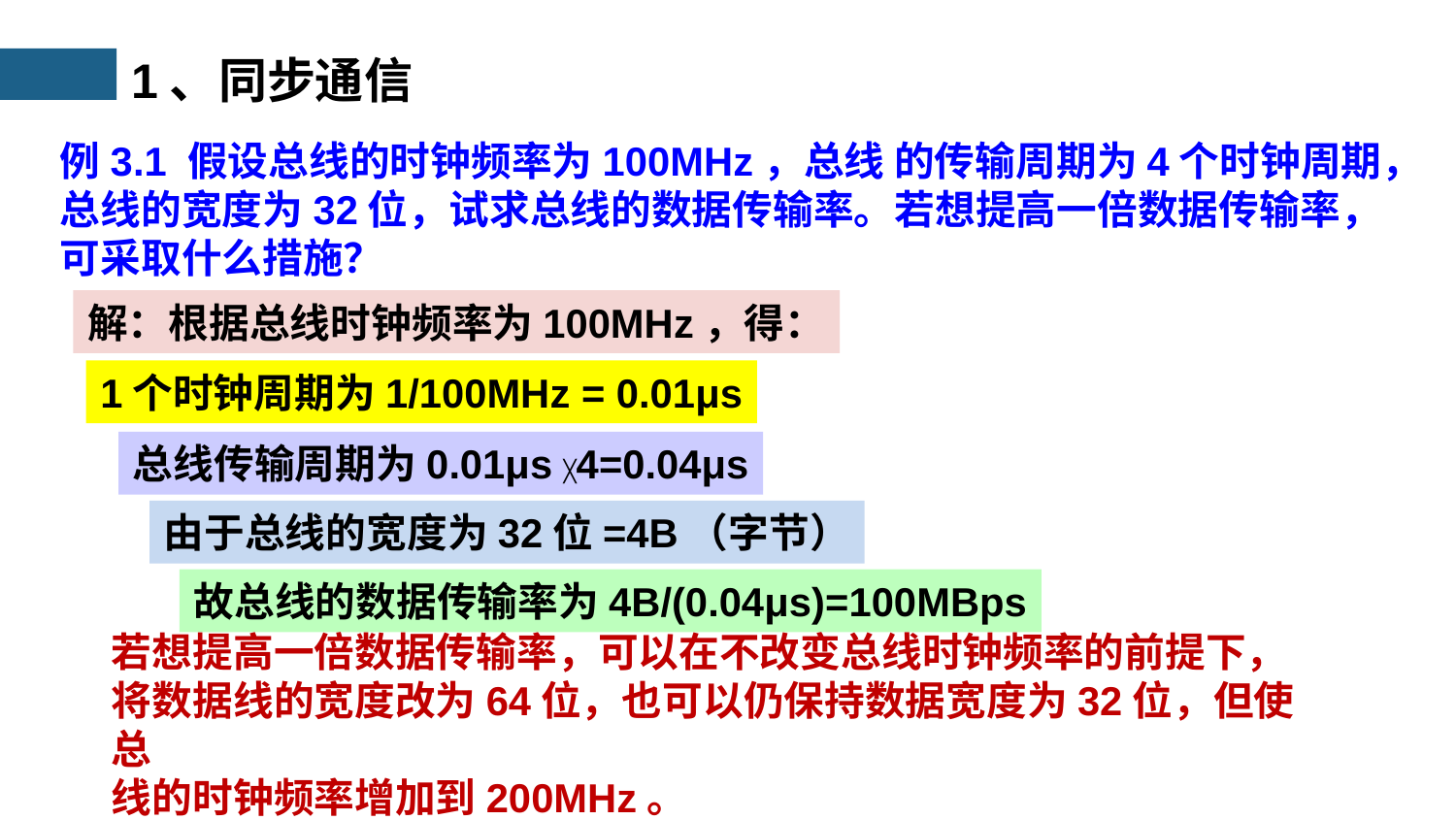

1、同步通信
例3.1 假设总线的时钟频率为100MHz，总线 的传输周期为4个时钟周期，总线的宽度为32位，试求总线的数据传输率。若想提高一倍数据传输率，可采取什么措施？
解：根据总线时钟频率为100MHz，得：
1个时钟周期为1/100MHz = 0.01μs
总线传输周期为0.01μs ╳4=0.04μs
由于总线的宽度为32位=4B（字节）
故总线的数据传输率为4B/(0.04μs)=100MBps
若想提高一倍数据传输率，可以在不改变总线时钟频率的前提下，将数据线的宽度改为64位，也可以仍保持数据宽度为32位，但使总
线的时钟频率增加到200MHz。